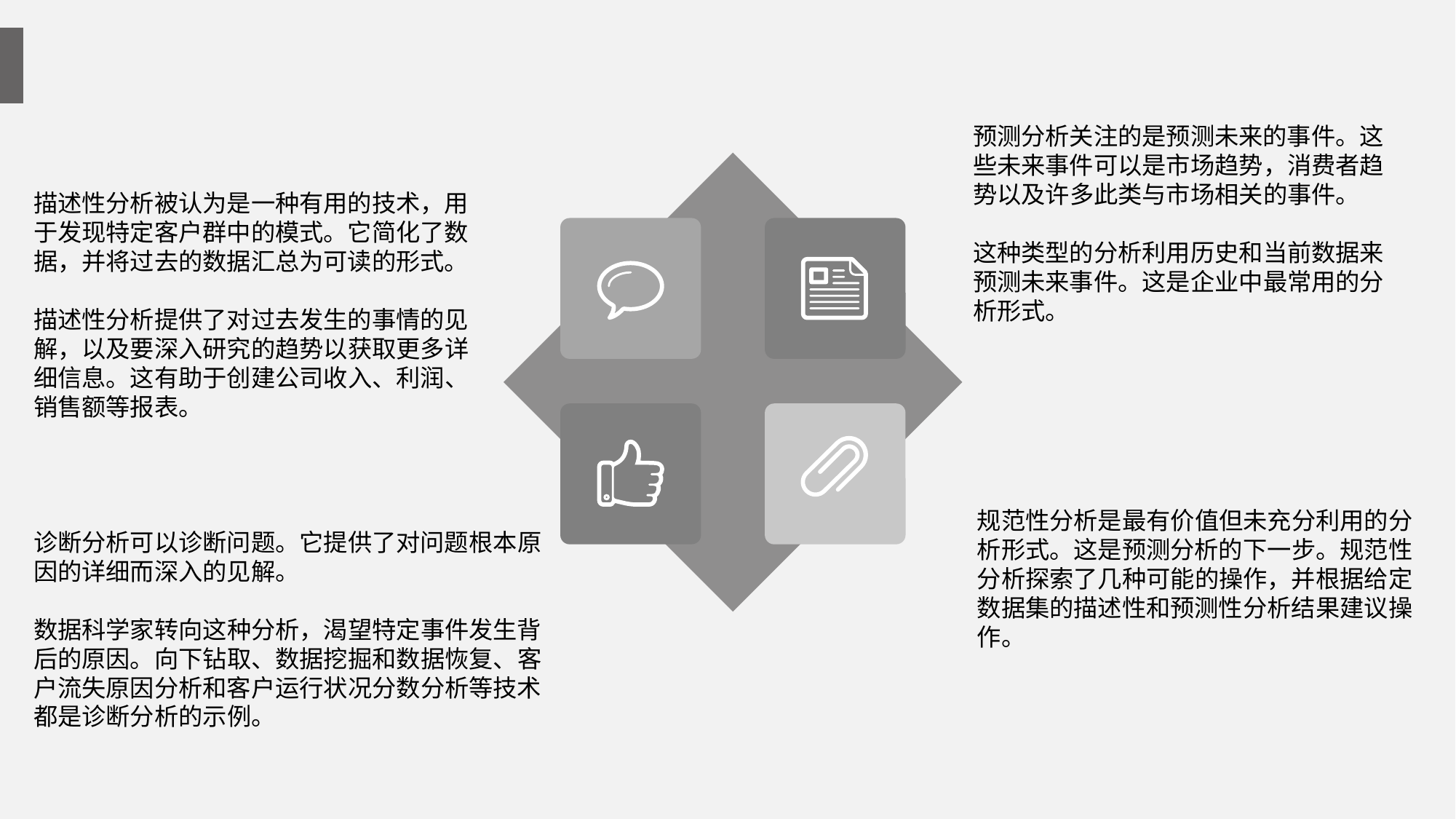

预测分析关注的是预测未来的事件。这些未来事件可以是市场趋势，消费者趋势以及许多此类与市场相关的事件。

这种类型的分析利用历史和当前数据来预测未来事件。这是企业中最常用的分析形式。

描述性分析被认为是一种有用的技术，用于发现特定客户群中的模式。它简化了数据，并将过去的数据汇总为可读的形式。

描述性分析提供了对过去发生的事情的见解，以及要深入研究的趋势以获取更多详细信息。这有助于创建公司收入、利润、销售额等报表。
规范性分析是最有价值但未充分利用的分析形式。这是预测分析的下一步。规范性分析探索了几种可能的操作，并根据给定数据集的描述性和预测性分析结果建议操作。

诊断分析可以诊断问题。它提供了对问题根本原因的详细而深入的见解。

数据科学家转向这种分析，渴望特定事件发生背后的原因。向下钻取、数据挖掘和数据恢复、客户流失原因分析和客户运行状况分数分析等技术都是诊断分析的示例。